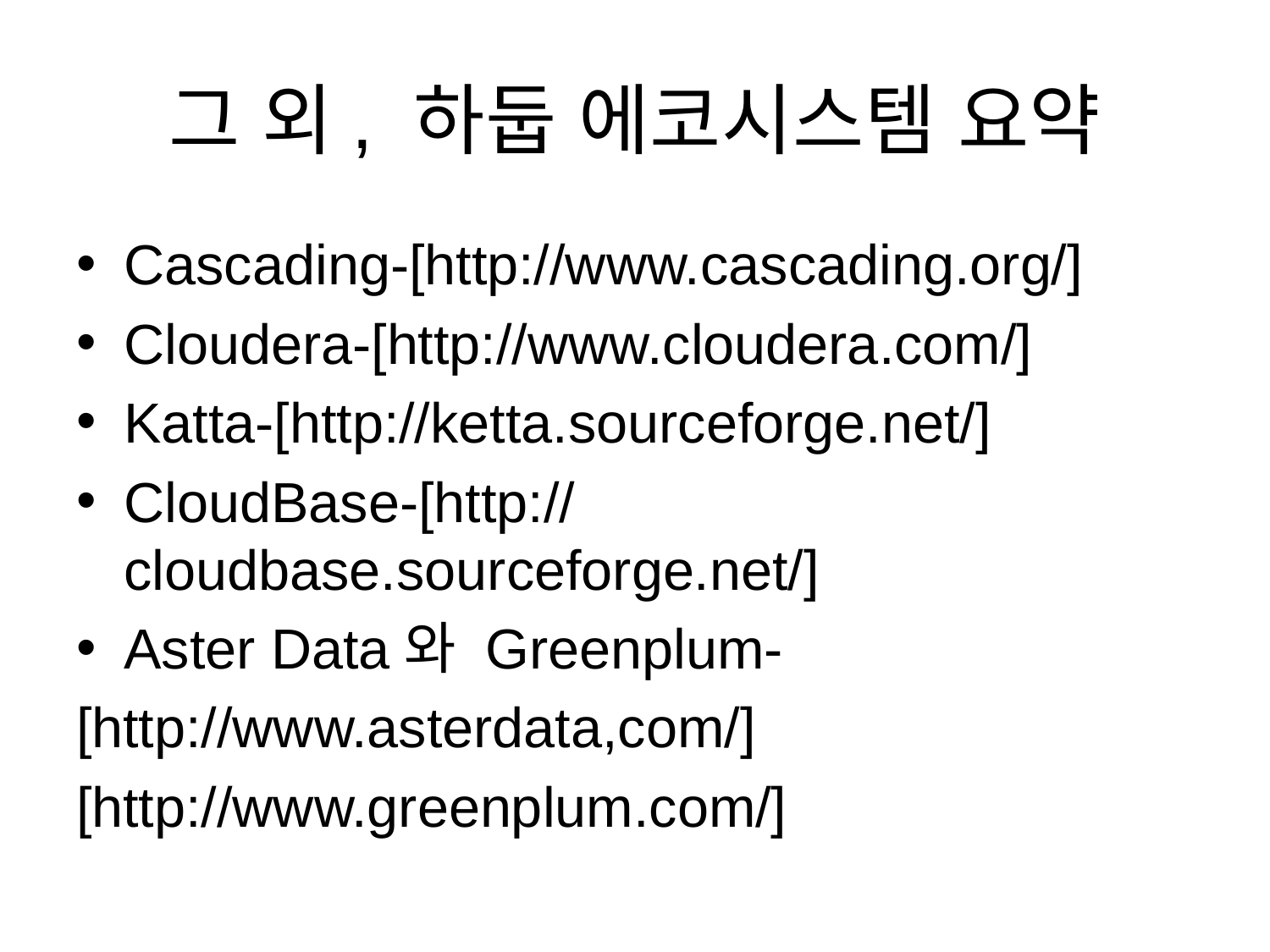

# 그 외, 하둡 에코시스템 요약
Cascading-[http://www.cascading.org/]
Cloudera-[http://www.cloudera.com/]
Katta-[http://ketta.sourceforge.net/]
CloudBase-[http://cloudbase.sourceforge.net/]
Aster Data와 Greenplum-
[http://www.asterdata,com/]
[http://www.greenplum.com/]